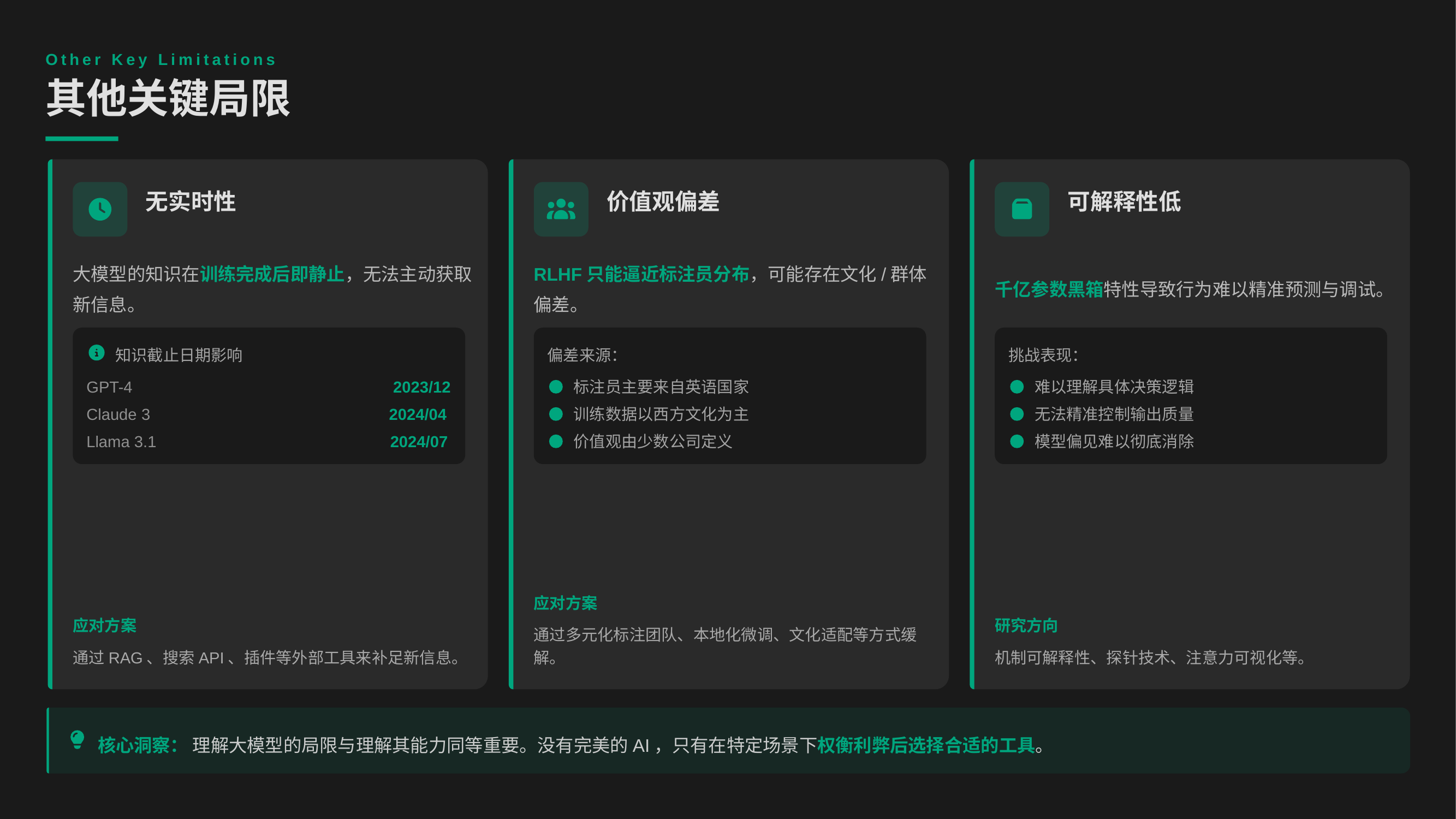

Other Key Limitations
其他关键局限

无实时性

价值观偏差

可解释性低

大模型的知识在训练完成后即静止，无法主动获取新信息。
RLHF只能逼近标注员分布，可能存在文化/群体偏差。
千亿参数黑箱特性导致行为难以精准预测与调试。

知识截止日期影响
偏差来源：
挑战表现：

GPT-4
2023/12
标注员主要来自英语国家
难以理解具体决策逻辑

Claude 3
2024/04
训练数据以西方文化为主
无法精准控制输出质量

Llama 3.1
2024/07
价值观由少数公司定义
模型偏见难以彻底消除

应对方案
应对方案
研究方向
通过多元化标注团队、本地化微调、文化适配等方式缓解。
通过RAG、搜索API、插件等外部工具来补足新信息。
机制可解释性、探针技术、注意力可视化等。

核心洞察： 理解大模型的局限与理解其能力同等重要。没有完美的AI，只有在特定场景下权衡利弊后选择合适的工具。